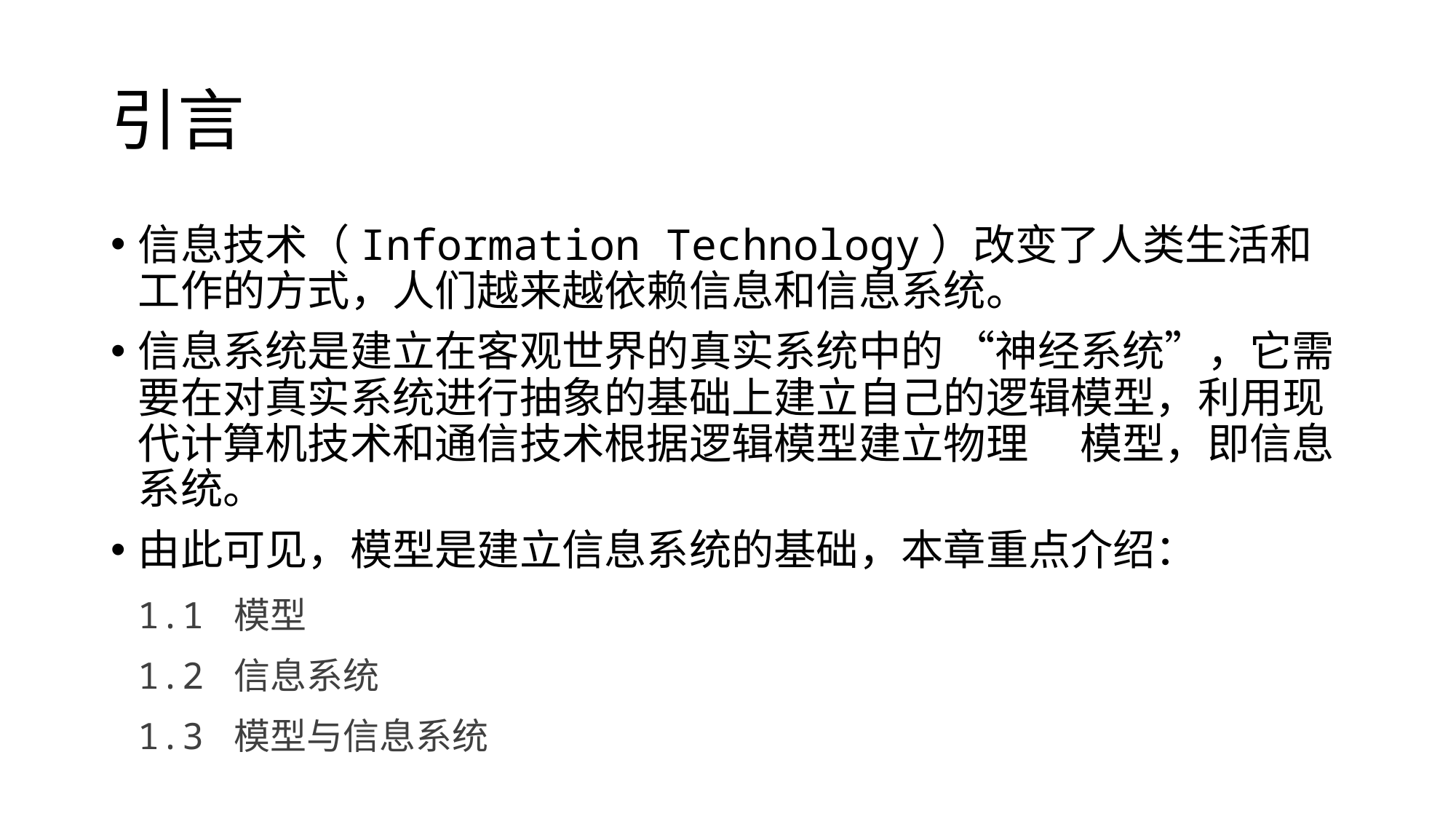

# 引言
信息技术（Information Technology）改变了人类生活和工作的方式，人们越来越依赖信息和信息系统。
信息系统是建立在客观世界的真实系统中的 “神经系统”，它需要在对真实系统进行抽象的基础上建立自己的逻辑模型，利用现代计算机技术和通信技术根据逻辑模型建立物理　 模型，即信息系统。
由此可见，模型是建立信息系统的基础，本章重点介绍：
1.1 模型
1.2 信息系统
1.3 模型与信息系统